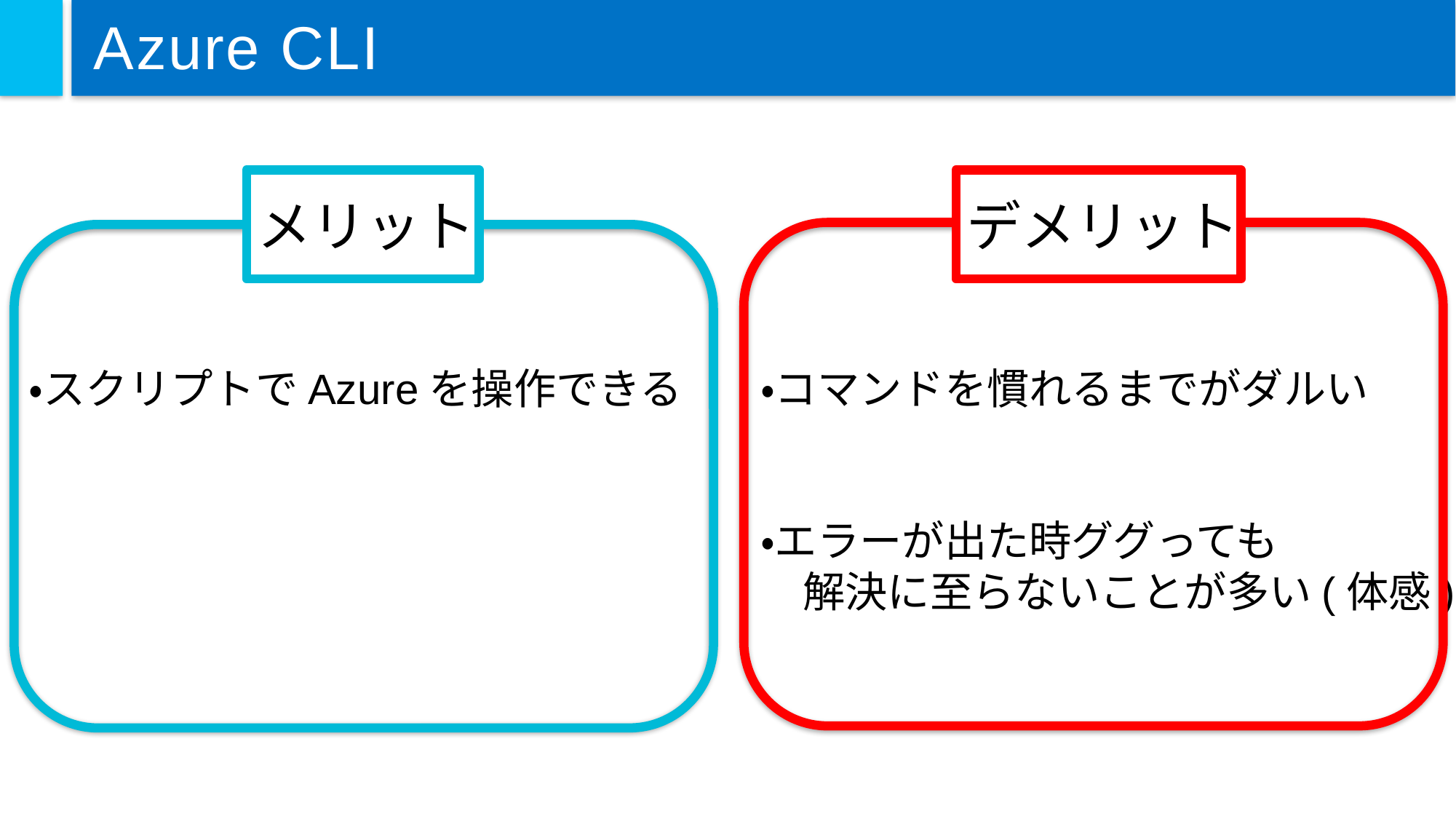

# Azure CLI
メリット
デメリット

・スクリプトでAzureを操作できる
・コマンドを慣れるまでがダルい

・エラーが出た時ググっても
　解決に至らないことが多い(体感)